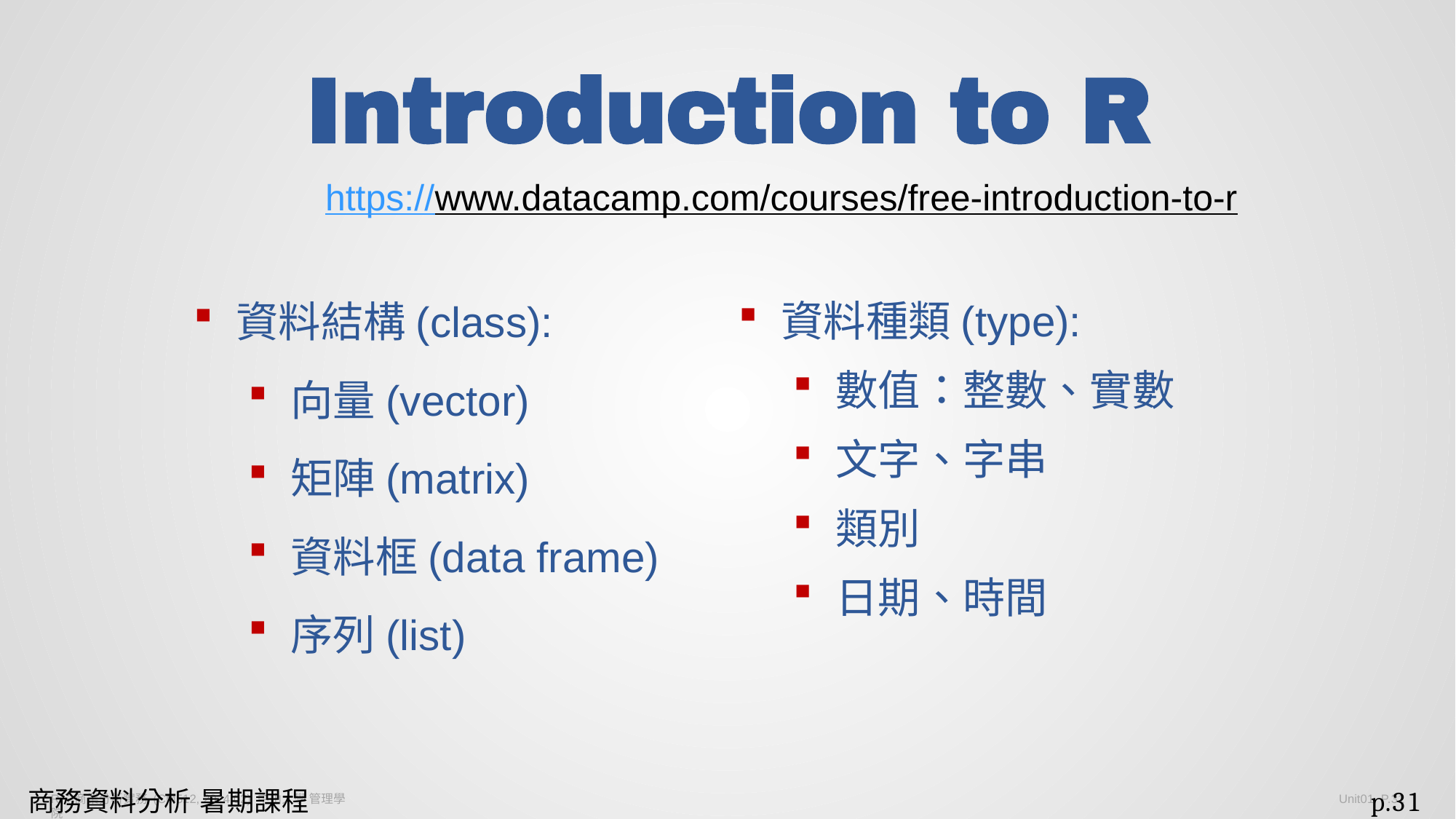

# Introduction to R
https://www.datacamp.com/courses/free-introduction-to-r
資料種類(type):
數值：整數、實數
文字、字串
類別
日期、時間
資料結構(class):
向量(vector)
矩陣(matrix)
資料框(data frame)
序列(list)

商務資料分析 暑期課程 2017
p.31